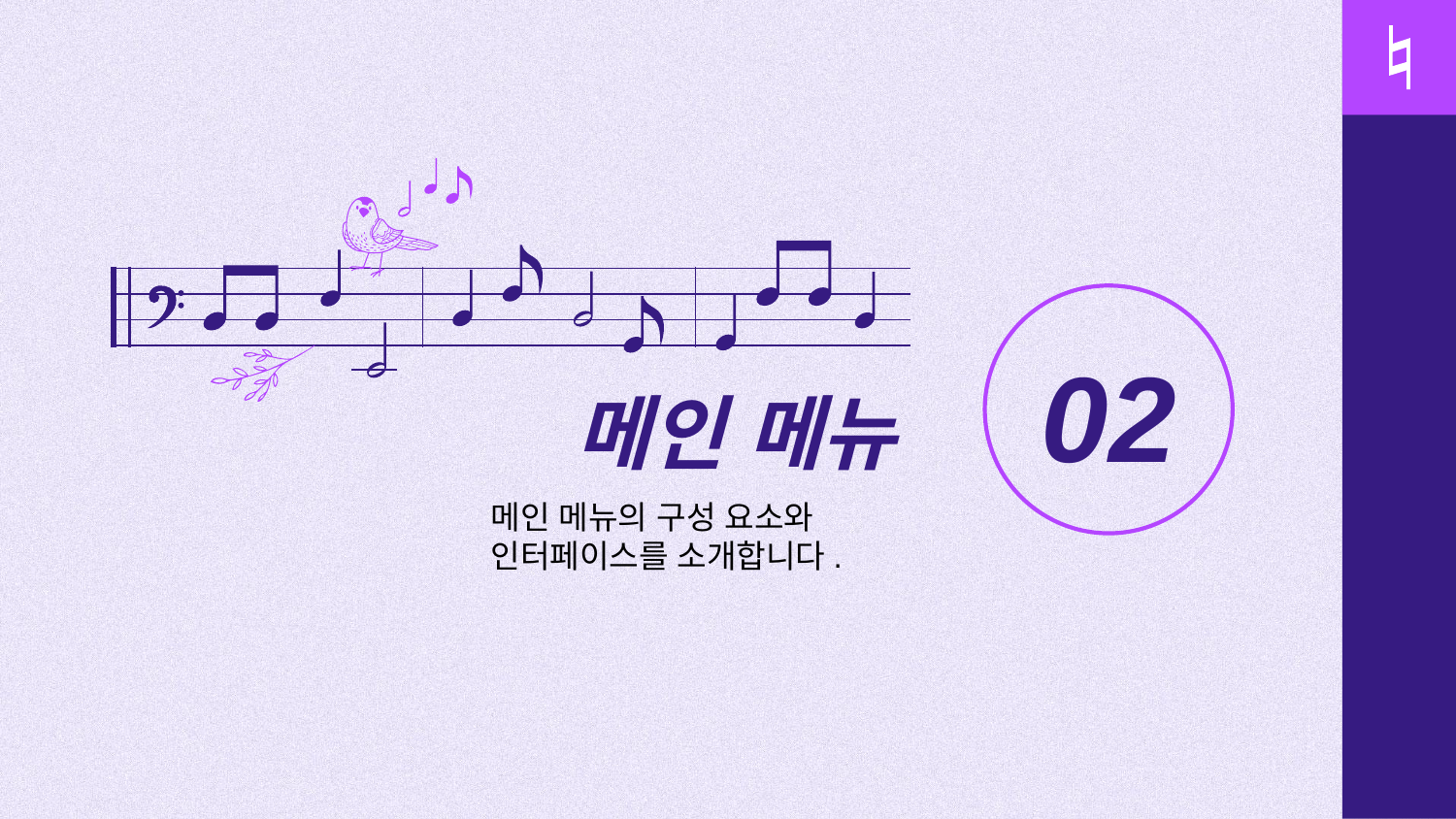

02
# 메인 메뉴
메인 메뉴의 구성 요소와 인터페이스를 소개합니다.